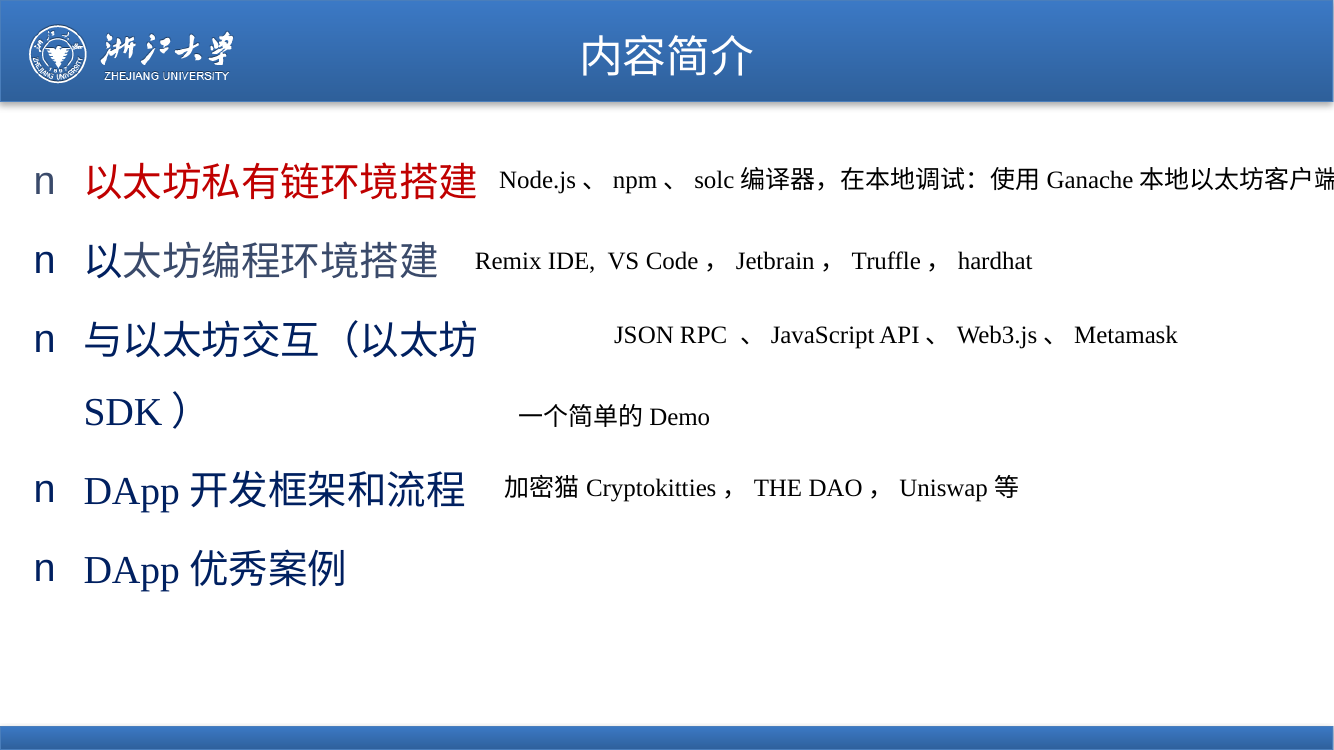

# 内容简介
以太坊私有链环境搭建
以太坊编程环境搭建
与以太坊交互（以太坊SDK）
DApp开发框架和流程
DApp优秀案例
Node.js、npm、solc编译器，在本地调试：使用Ganache本地以太坊客户端
Remix IDE,  VS Code，Jetbrain，Truffle，hardhat
JSON RPC 、JavaScript API、Web3.js、Metamask
一个简单的Demo
加密猫Cryptokitties，THE DAO，Uniswap等